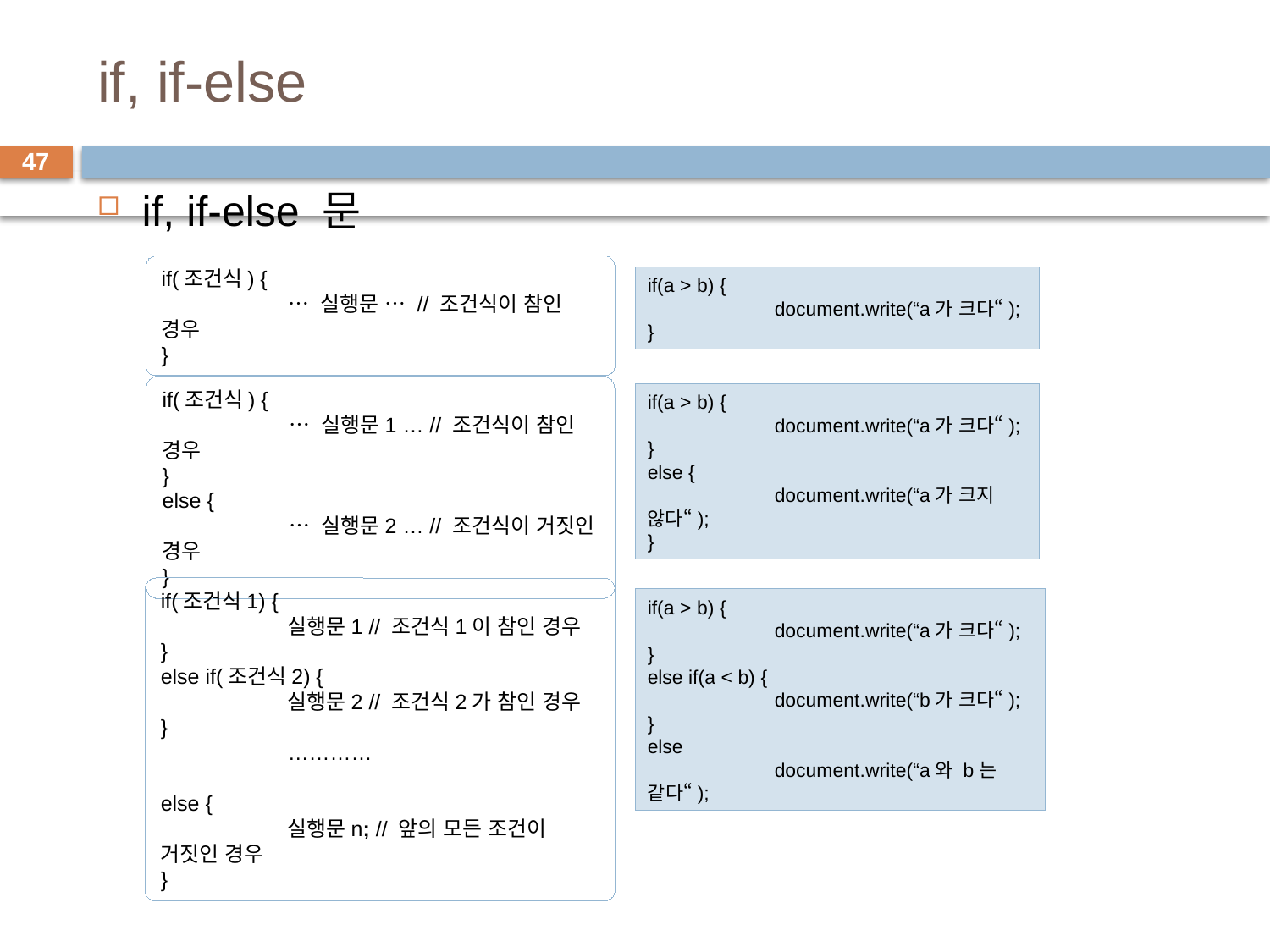

# if, if-else
47
if, if-else 문
if(조건식) {
	… 실행문 … // 조건식이 참인 경우
}
if(a > b) {
	document.write(“a가 크다“);
}
if(조건식) {
	… 실행문1 … // 조건식이 참인 경우
}
else {
	… 실행문2 … // 조건식이 거짓인 경우
}
if(a > b) {
	document.write(“a가 크다“);
}
else {
	document.write(“a가 크지 않다“);
}
if(조건식1) {
	실행문1 // 조건식1이 참인 경우
}
else if(조건식2) {
	실행문2 // 조건식2가 참인 경우
}
	…………

else {
	실행문n; // 앞의 모든 조건이 거짓인 경우
}
if(a > b) {
	document.write(“a가 크다“);
}
else if(a < b) {
	document.write(“b가 크다“);
}
else
	document.write(“a와 b는 같다“);